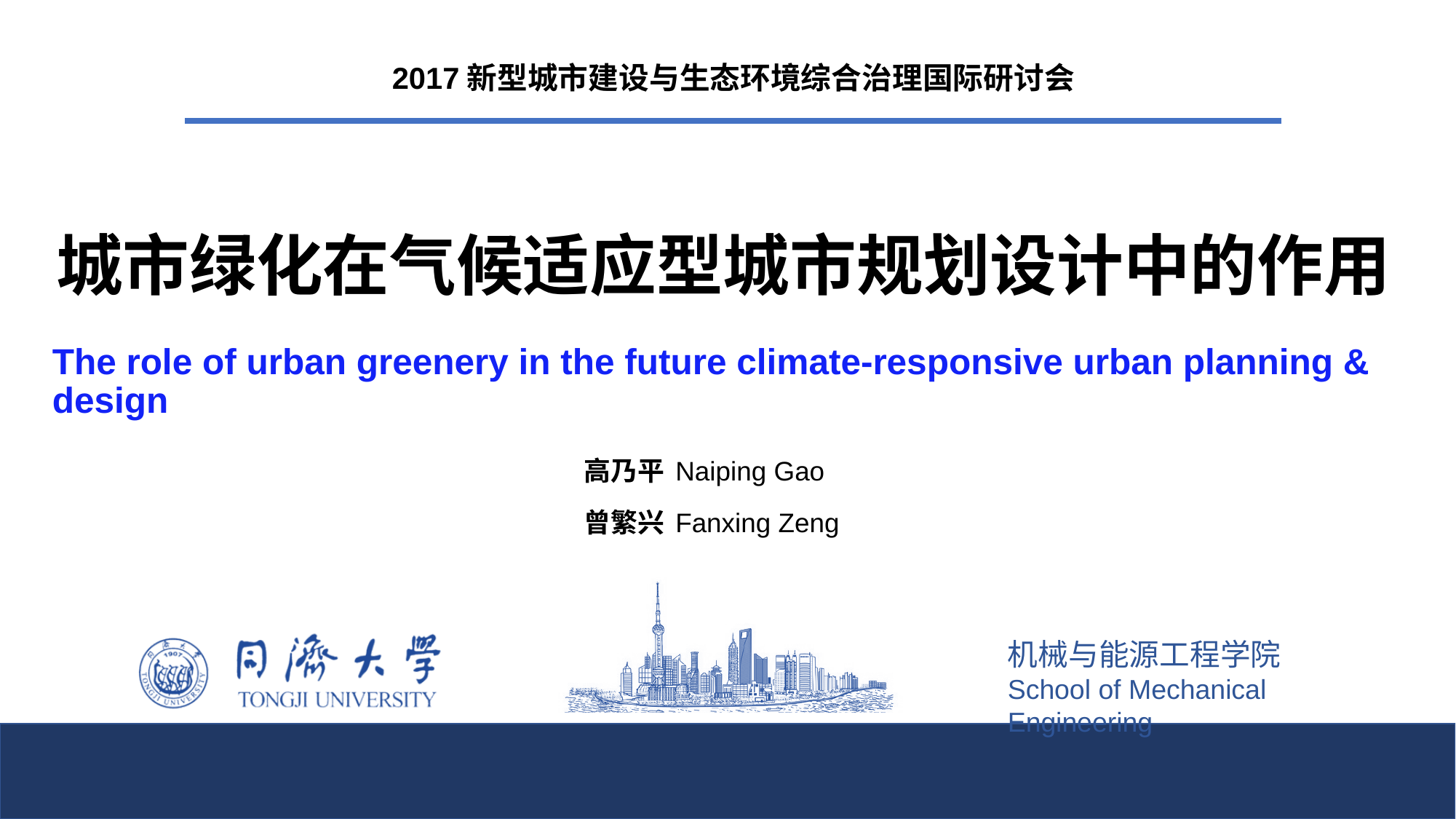

2017新型城市建设与生态环境综合治理国际研讨会
城市绿化在气候适应型城市规划设计中的作用
The role of urban greenery in the future climate-responsive urban planning & design
高乃平 Naiping Gao
曾繁兴 Fanxing Zeng